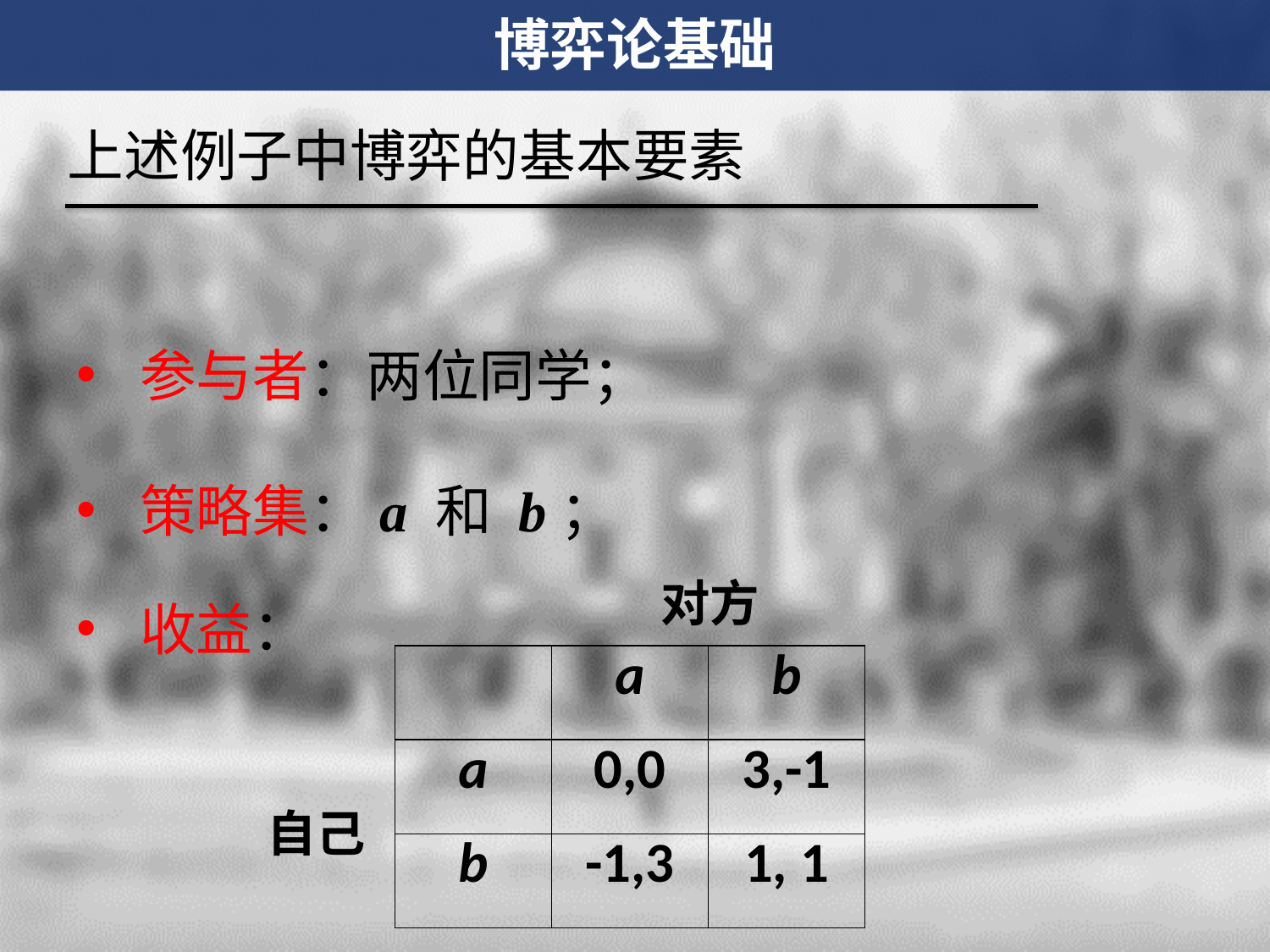

博弈论基础
上述例子中博弈的基本要素

参与者：两位同学；

策略集：a 和 b；

收益：
对方
|  | a | b |
| --- | --- | --- |
| a | 0,0 | 3,-1 |
| b | -1,3 | 1, 1 |
自己